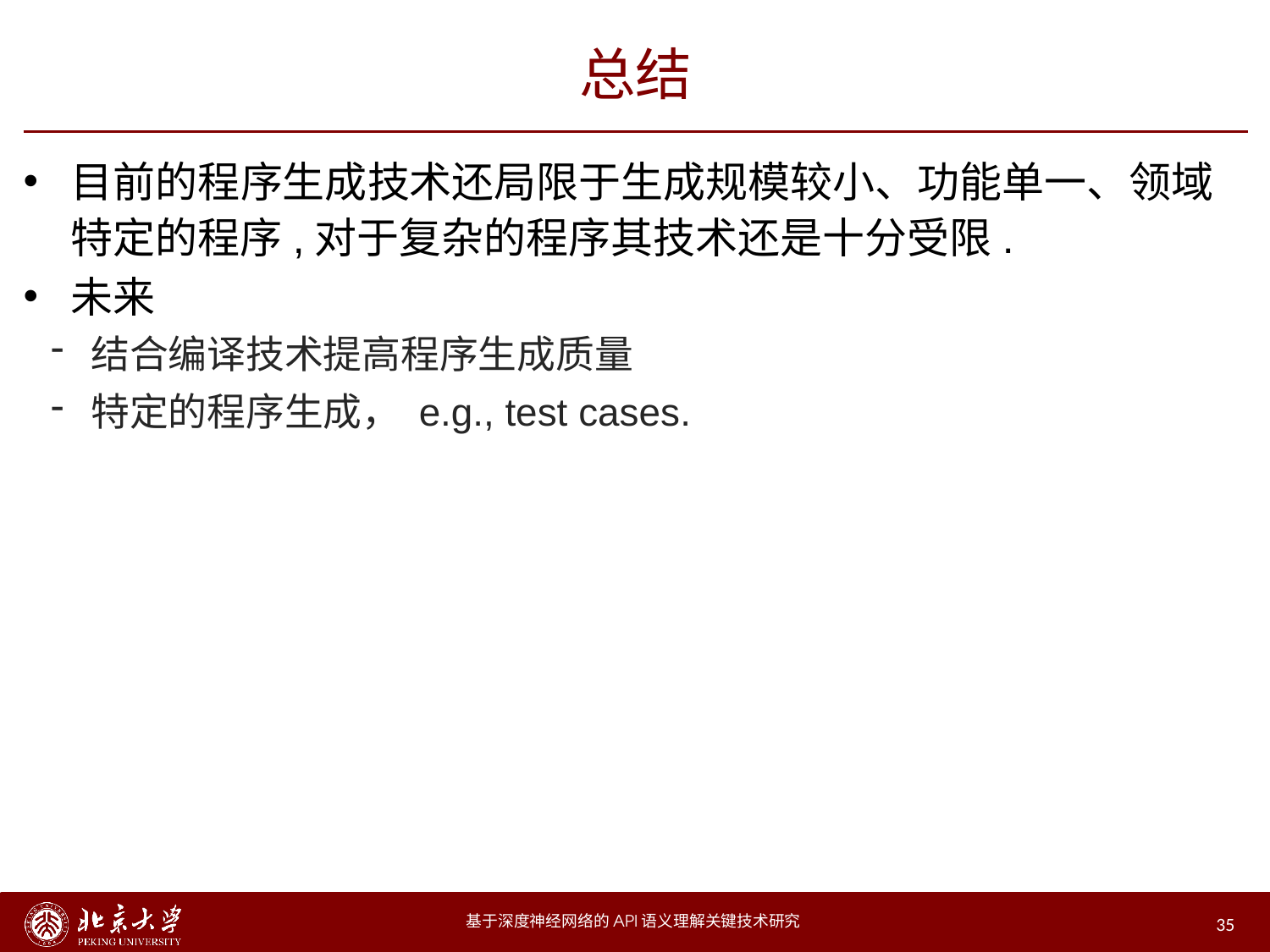

# 总结
目前的程序生成技术还局限于生成规模较小、功能单一、领域特定的程序,对于复杂的程序其技术还是十分受限.
未来
结合编译技术提高程序生成质量
特定的程序生成， e.g., test cases.

基于深度神经网络的API语义理解关键技术研究
35